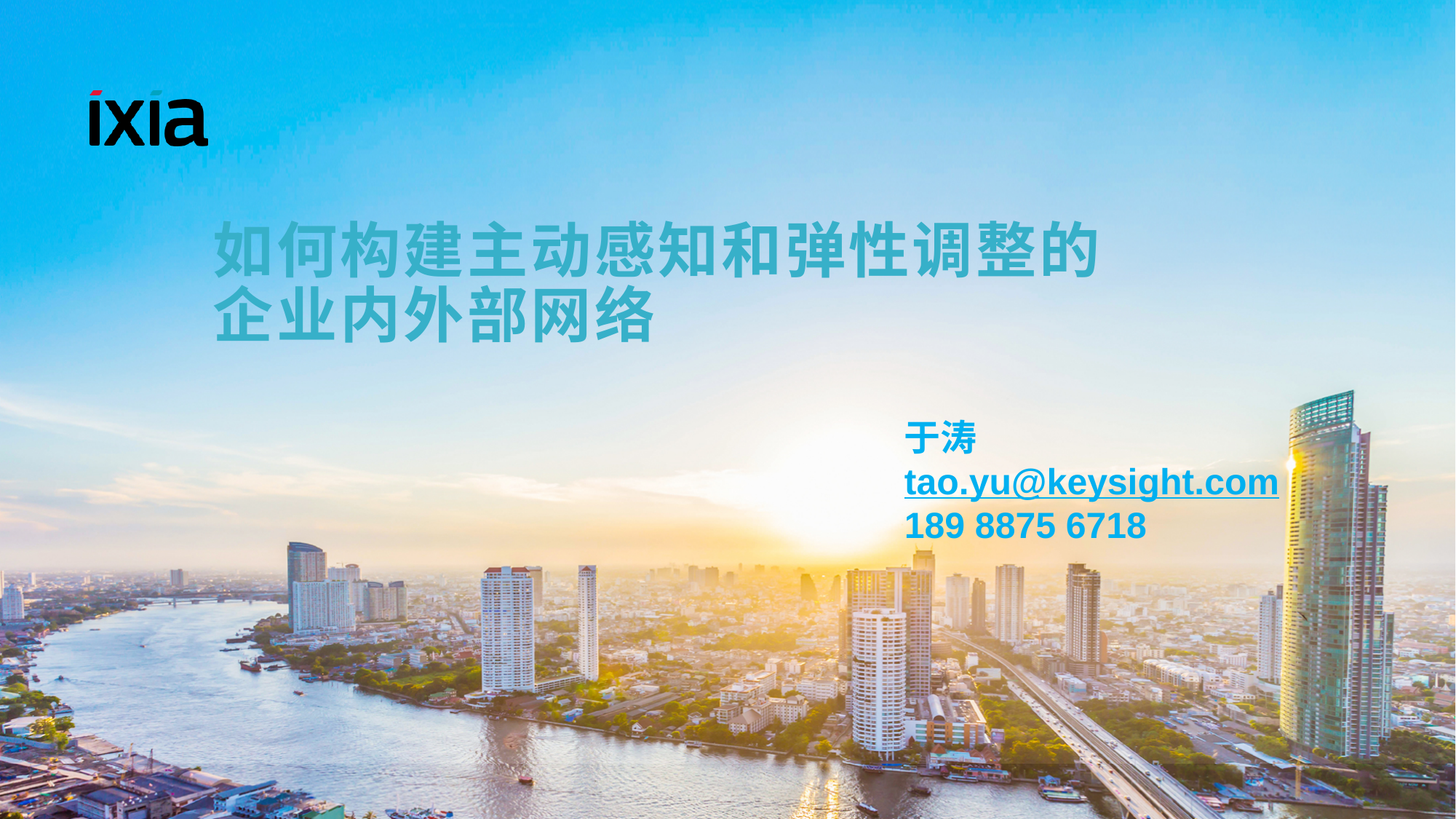

# 如何构建主动感知和弹性调整的 企业内外部网络
于涛
tao.yu@keysight.com
189 8875 6718